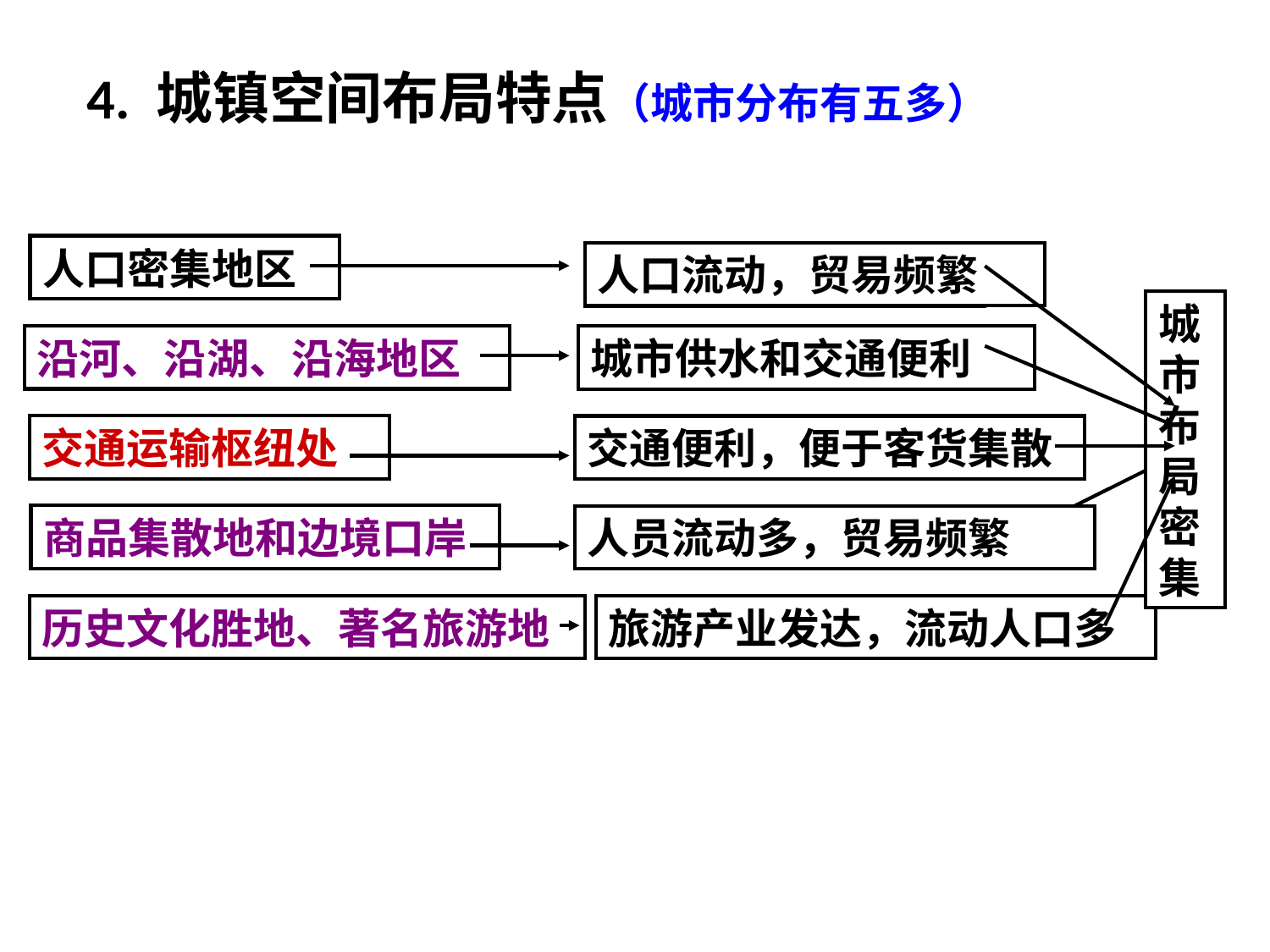

4. 城镇空间布局特点（城市分布有五多）
人口密集地区
人口流动，贸易频繁

城市布局密集
沿河、沿湖、沿海地区
城市供水和交通便利

交通运输枢纽处
交通便利，便于客货集散

商品集散地和边境口岸
人员流动多，贸易频繁

历史文化胜地、著名旅游地
旅游产业发达，流动人口多